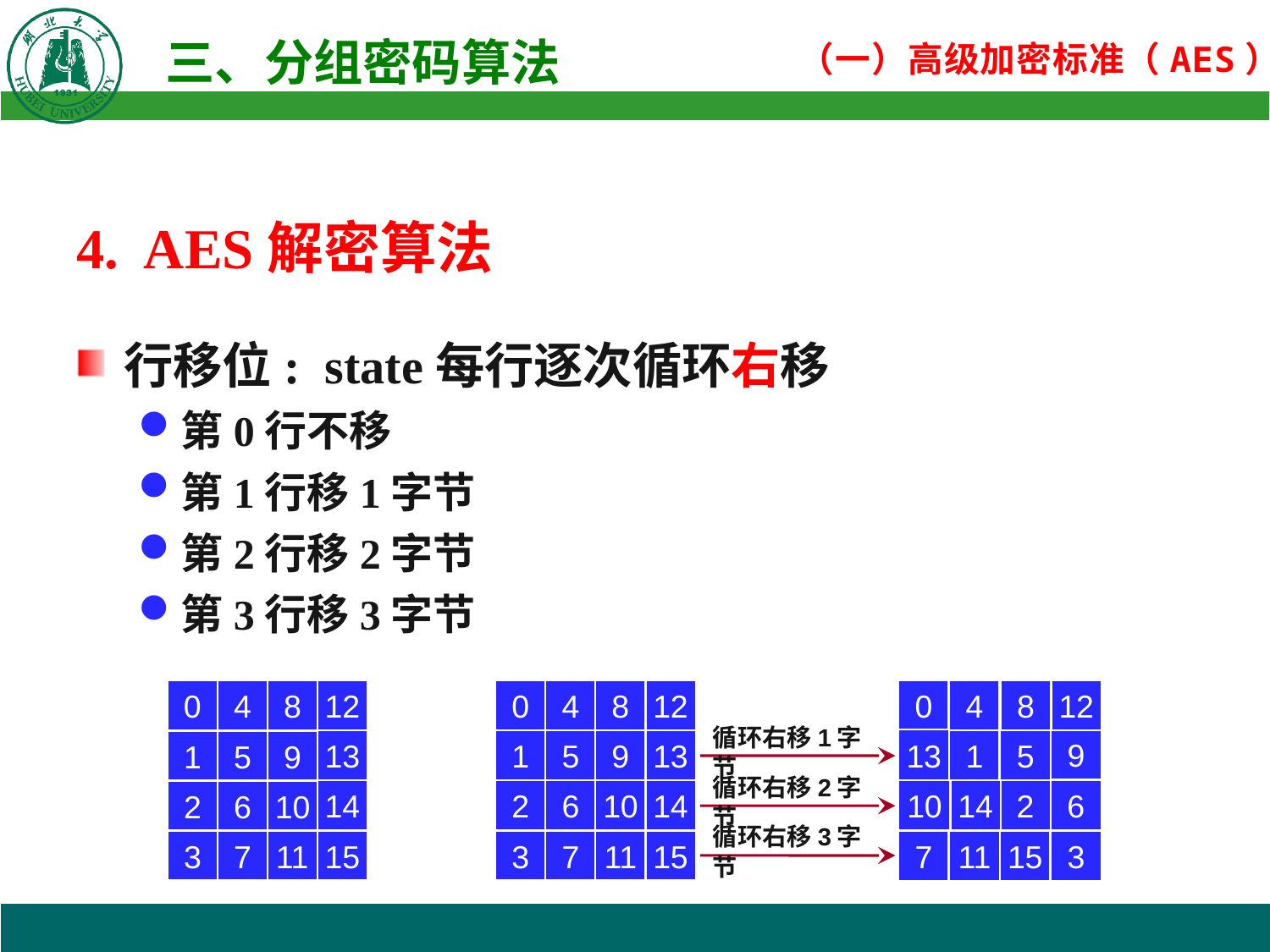

4.  AES解密算法
行移位:  state每行逐次循环右移
第0行不移
第1行移1字节
第2行移2字节
第3行移3字节
0
4
8
12
0
4
8
12
0
4
8
12
循环右移1字节
13
9
13
1
5
9
13
1
5
1
5
9

循环右移2字节
14
2
6
10
14
10
14
2
6
2
6
10

循环右移3字节
3
7
11
15
3
7
11
15
7
11
15
3